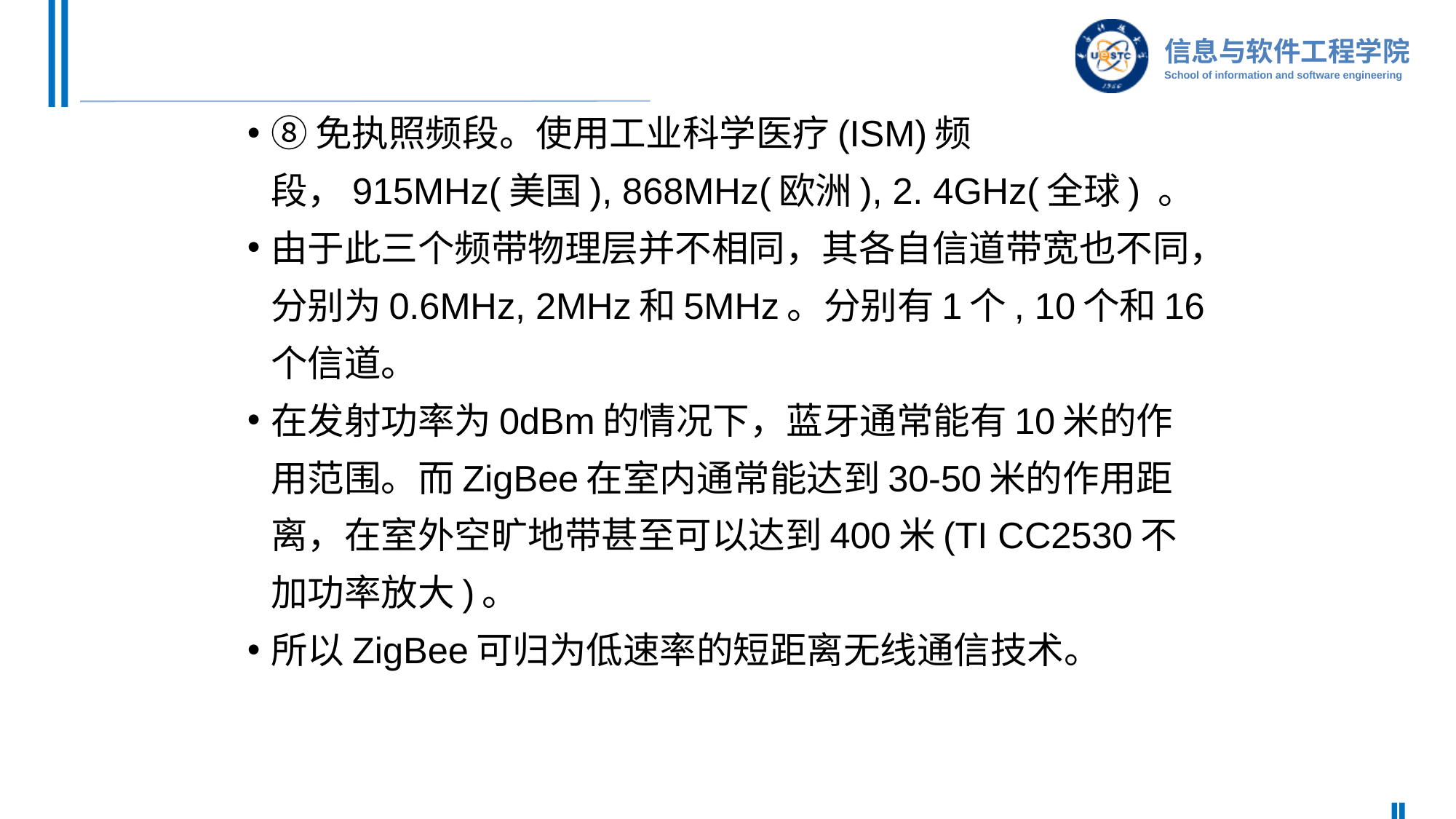

⑧免执照频段。使用工业科学医疗(ISM)频段，915MHz(美国), 868MHz(欧洲), 2. 4GHz(全球) 。
由于此三个频带物理层并不相同，其各自信道带宽也不同，分别为0.6MHz, 2MHz和5MHz。分别有1个, 10个和16个信道。
在发射功率为0dBm的情况下，蓝牙通常能有10米的作用范围。而ZigBee在室内通常能达到30-50米的作用距离，在室外空旷地带甚至可以达到400米(TI CC2530不加功率放大)。
所以ZigBee可归为低速率的短距离无线通信技术。